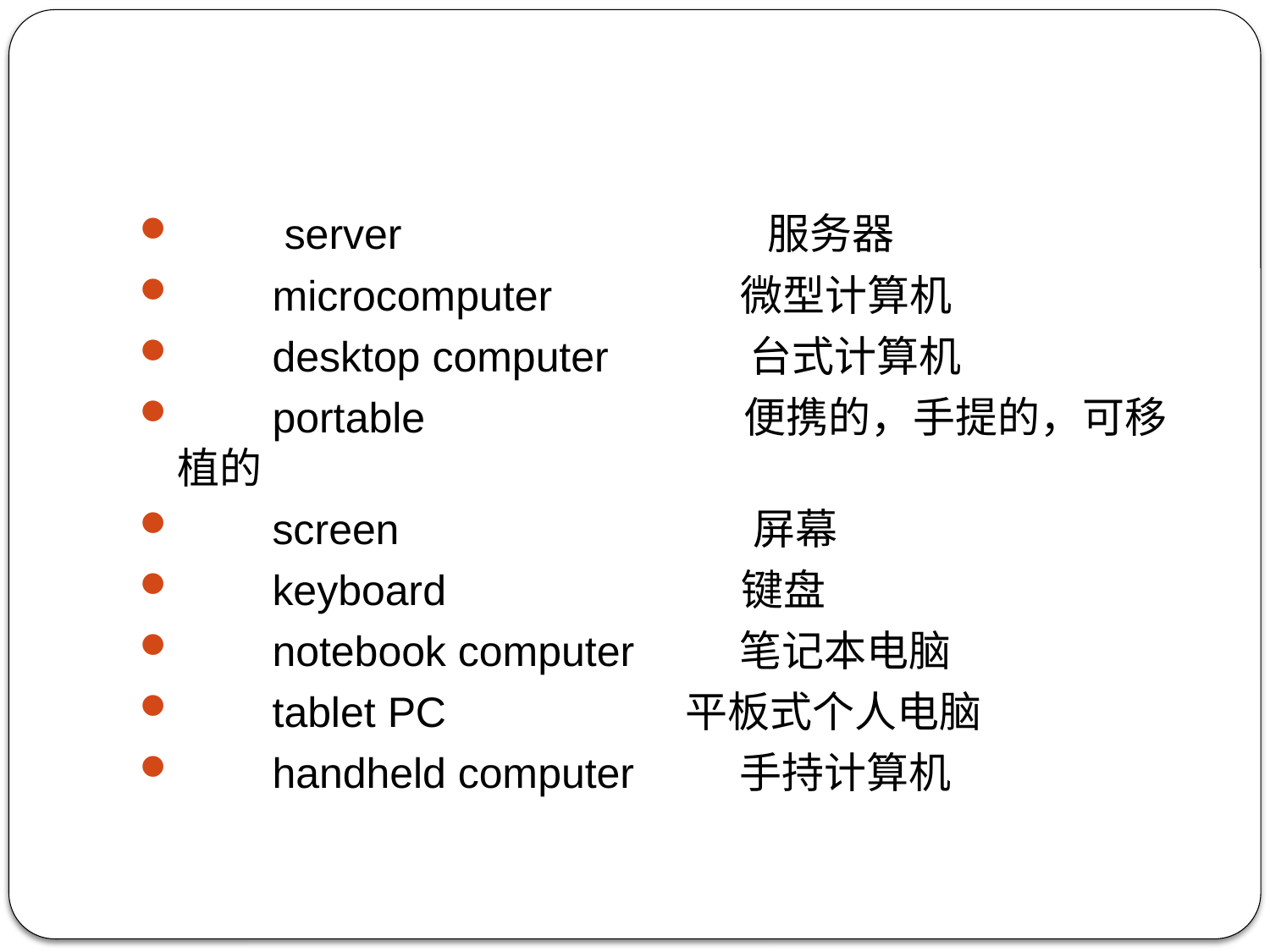

server                              服务器
　　microcomputer               微型计算机
　　desktop computer           台式计算机
　　portable                          便携的，手提的，可移植的
　　screen                             屏幕
　　keyboard                        键盘
　　notebook computer        笔记本电脑
　　tablet PC                  	平板式个人电脑
　　handheld computer        手持计算机